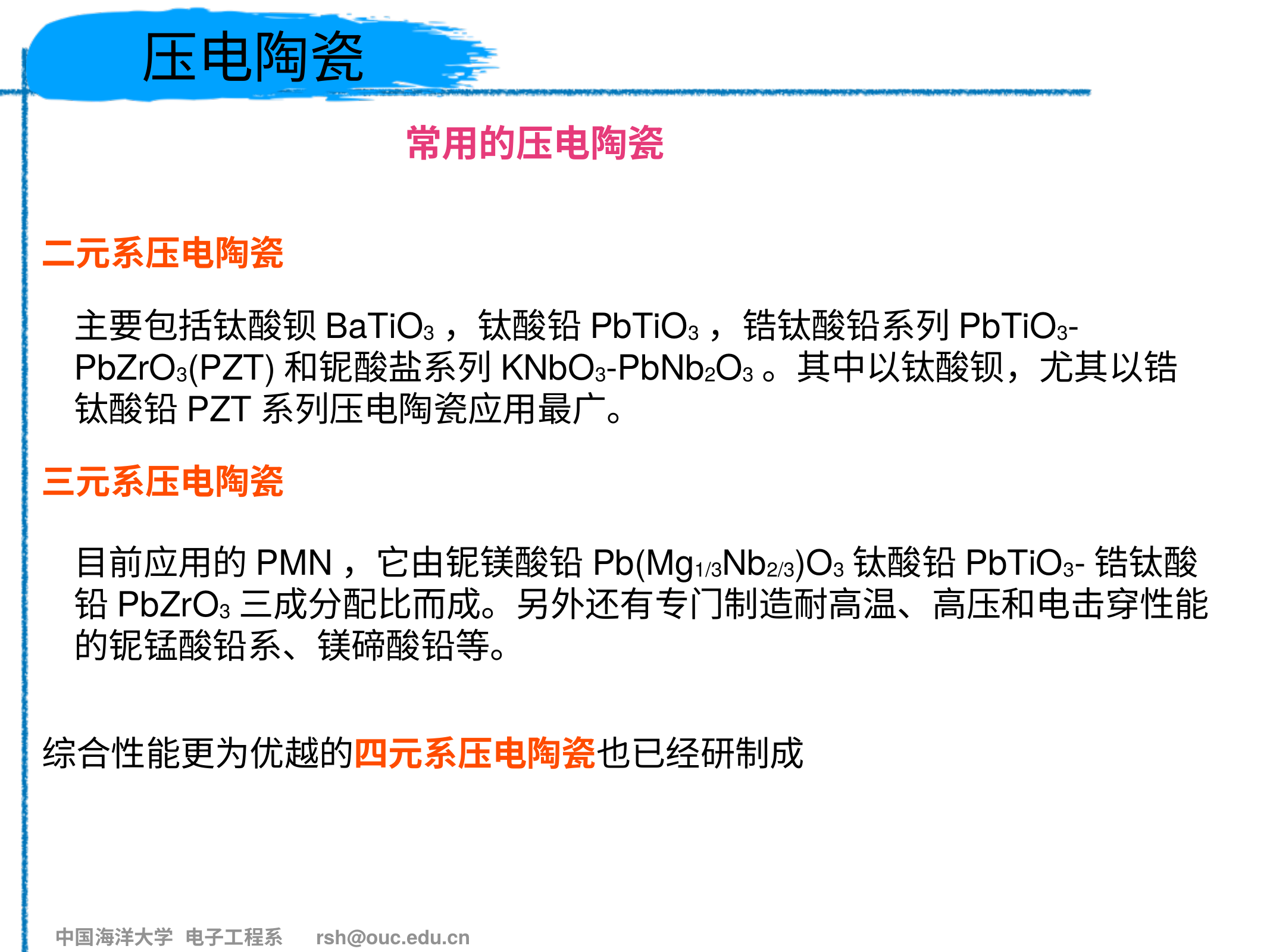

# 压电陶瓷
常用的压电陶瓷
二元系压电陶瓷
主要包括钛酸钡BaTiO3，钛酸铅PbTiO3，锆钛酸铅系列PbTiO3-PbZrO3(PZT)和铌酸盐系列KNbO3-PbNb2O3。其中以钛酸钡，尤其以锆钛酸铅PZT系列压电陶瓷应用最广。
三元系压电陶瓷
目前应用的PMN，它由铌镁酸铅Pb(Mg1/3Nb2/3)O3钛酸铅PbTiO3-锆钛酸铅PbZrO3三成分配比而成。另外还有专门制造耐高温、高压和电击穿性能的铌锰酸铅系、镁碲酸铅等。
综合性能更为优越的四元系压电陶瓷也已经研制成